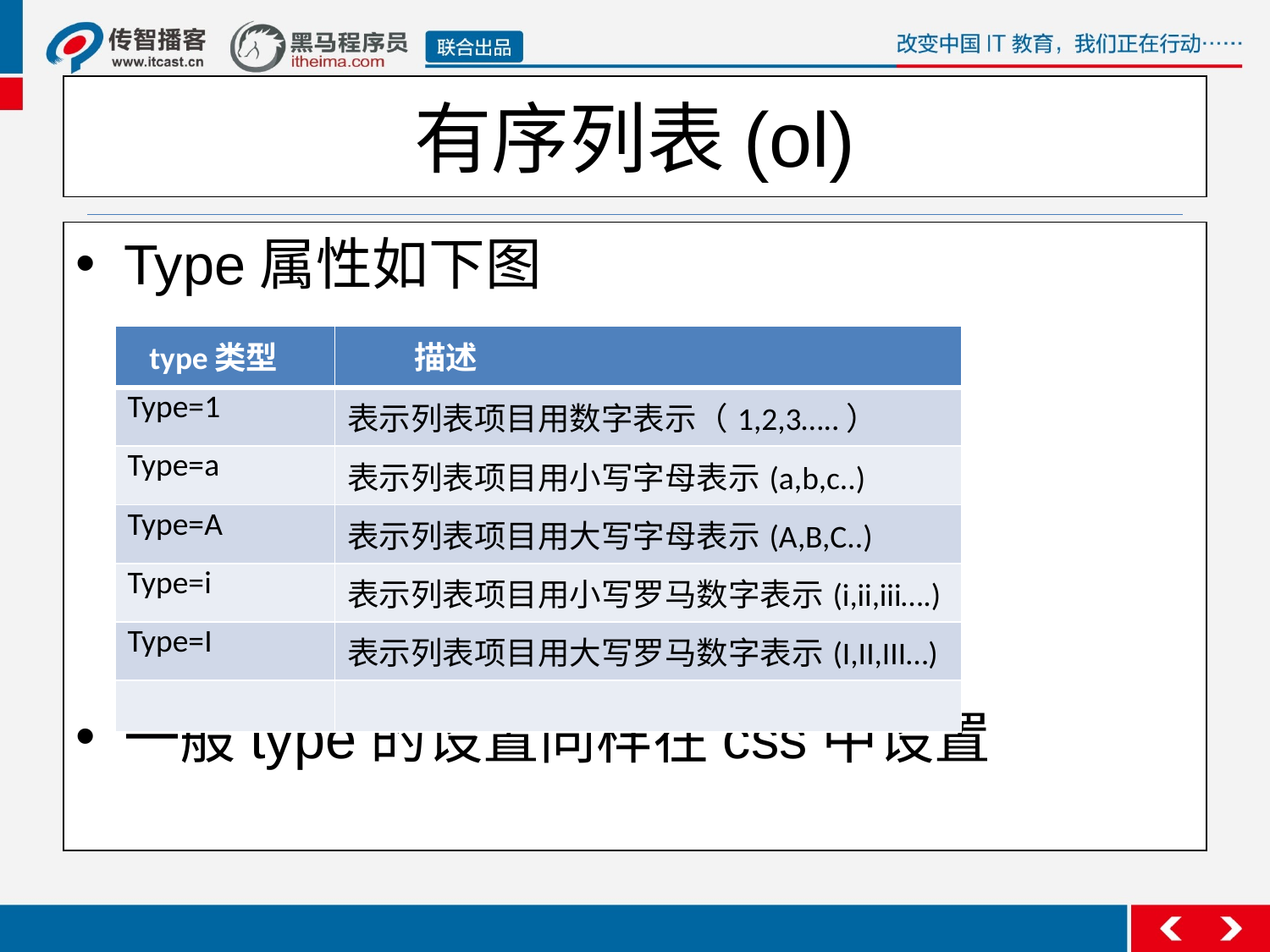

# 有序列表(ol)
Type属性如下图

一般type的设置同样在css中设置
| type类型 | 描述 |
| --- | --- |
| Type=1 | 表示列表项目用数字表示（1,2,3…..） |
| Type=a | 表示列表项目用小写字母表示(a,b,c..) |
| Type=A | 表示列表项目用大写字母表示(A,B,C..) |
| Type=i | 表示列表项目用小写罗马数字表示(i,ii,iii….) |
| Type=I | 表示列表项目用大写罗马数字表示(I,II,III…) |
|  |  |